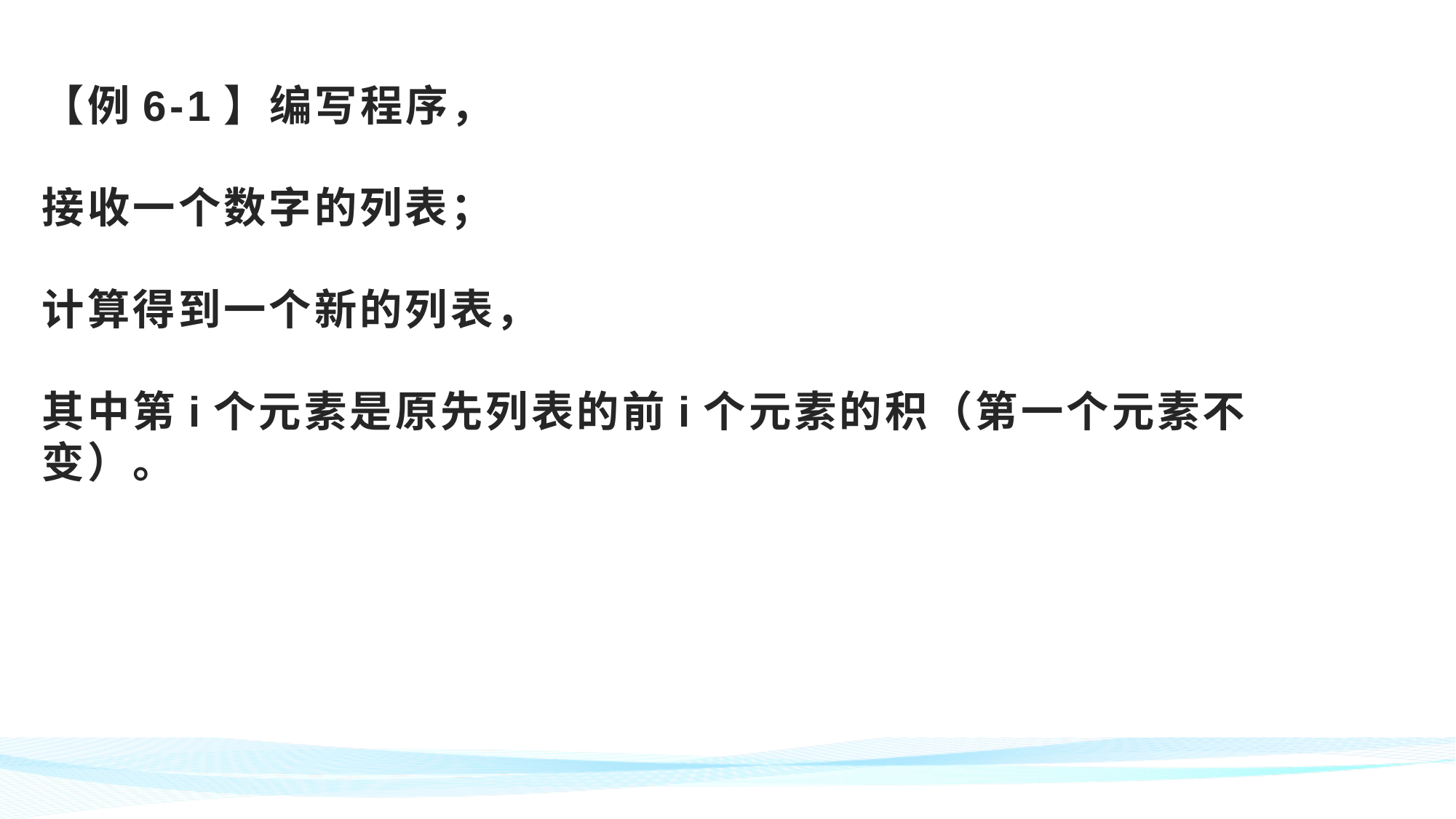

# 【例6-1】编写程序， 接收一个数字的列表； 计算得到一个新的列表， 其中第i个元素是原先列表的前i个元素的积（第一个元素不变）。
59